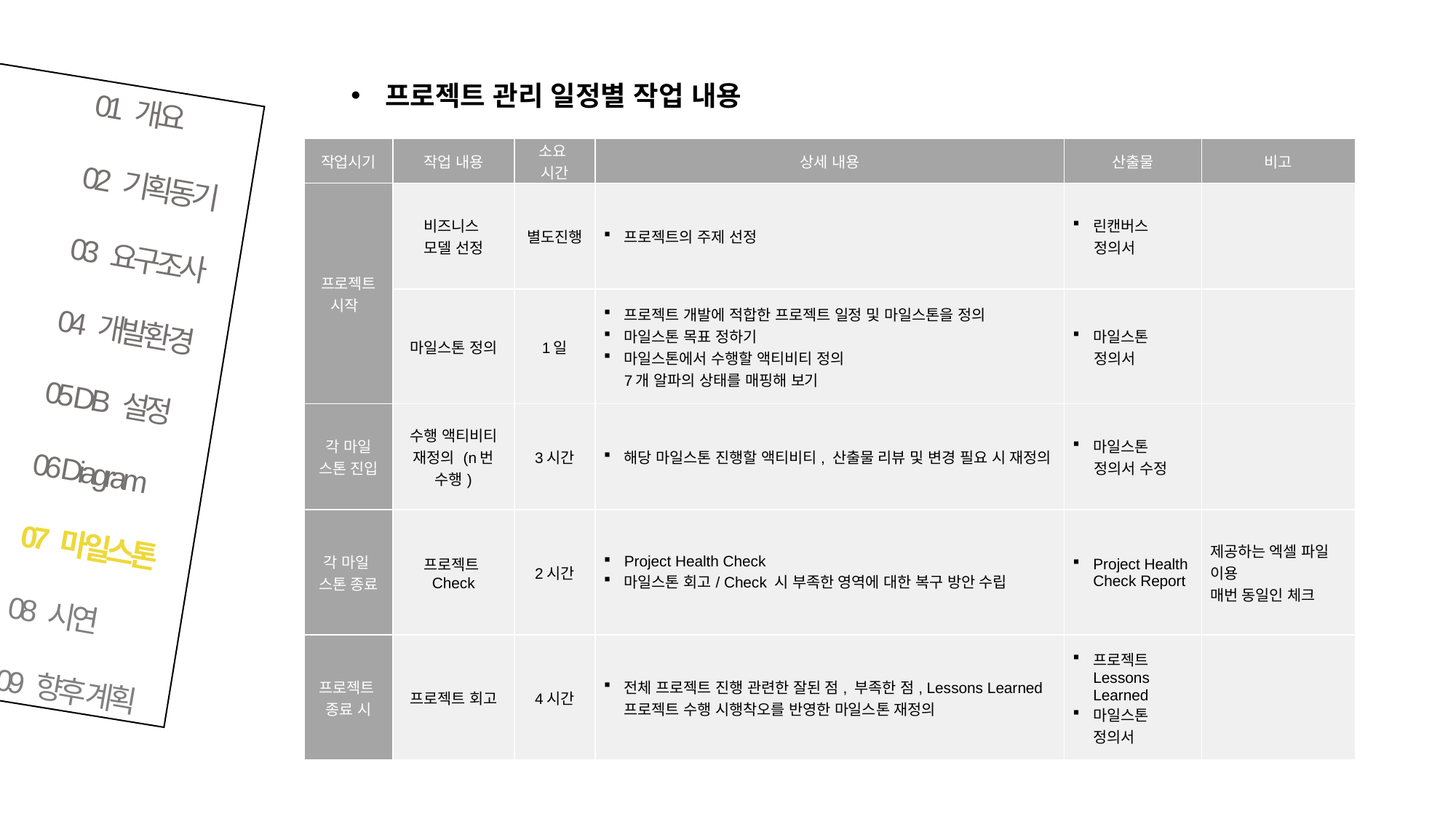

프로젝트 관리 일정별 작업 내용

01 개요

02 기획동기

03 요구조사

04 개발환경

05 DB 설정

06 Diagram

07 마일스톤

08 시연

09 향후 계획
| 작업시기 | 작업 내용 | 소요 시간 | 상세 내용 | 산출물 | 비고 |
| --- | --- | --- | --- | --- | --- |
| 프로젝트 시작 | 비즈니스 모델 선정 | 별도진행 | 프로젝트의 주제 선정 | 린캔버스 정의서 |  |
|  | 마일스톤 정의 | 1일 | 프로젝트 개발에 적합한 프로젝트 일정 및 마일스톤을 정의 마일스톤 목표 정하기 마일스톤에서 수행할 액티비티 정의 7개 알파의 상태를 매핑해 보기 | 마일스톤 정의서 |  |
| 각 마일 스톤 진입 | 수행 액티비티 재정의 (n번 수행) | 3시간 | 해당 마일스톤 진행할 액티비티, 산출물 리뷰 및 변경 필요 시 재정의 | 마일스톤 정의서 수정 |  |
| 각 마일 스톤 종료 | 프로젝트 Check | 2시간 | Project Health Check 마일스톤 회고/ Check 시 부족한 영역에 대한 복구 방안 수립 | Project Health Check Report | 제공하는 엑셀 파일 이용 매번 동일인 체크 |
| 프로젝트 종료 시 | 프로젝트 회고 | 4시간 | 전체 프로젝트 진행 관련한 잘된 점, 부족한 점, Lessons Learned 프로젝트 수행 시행착오를 반영한 마일스톤 재정의 | 프로젝트 Lessons Learned 마일스톤 정의서 |  |